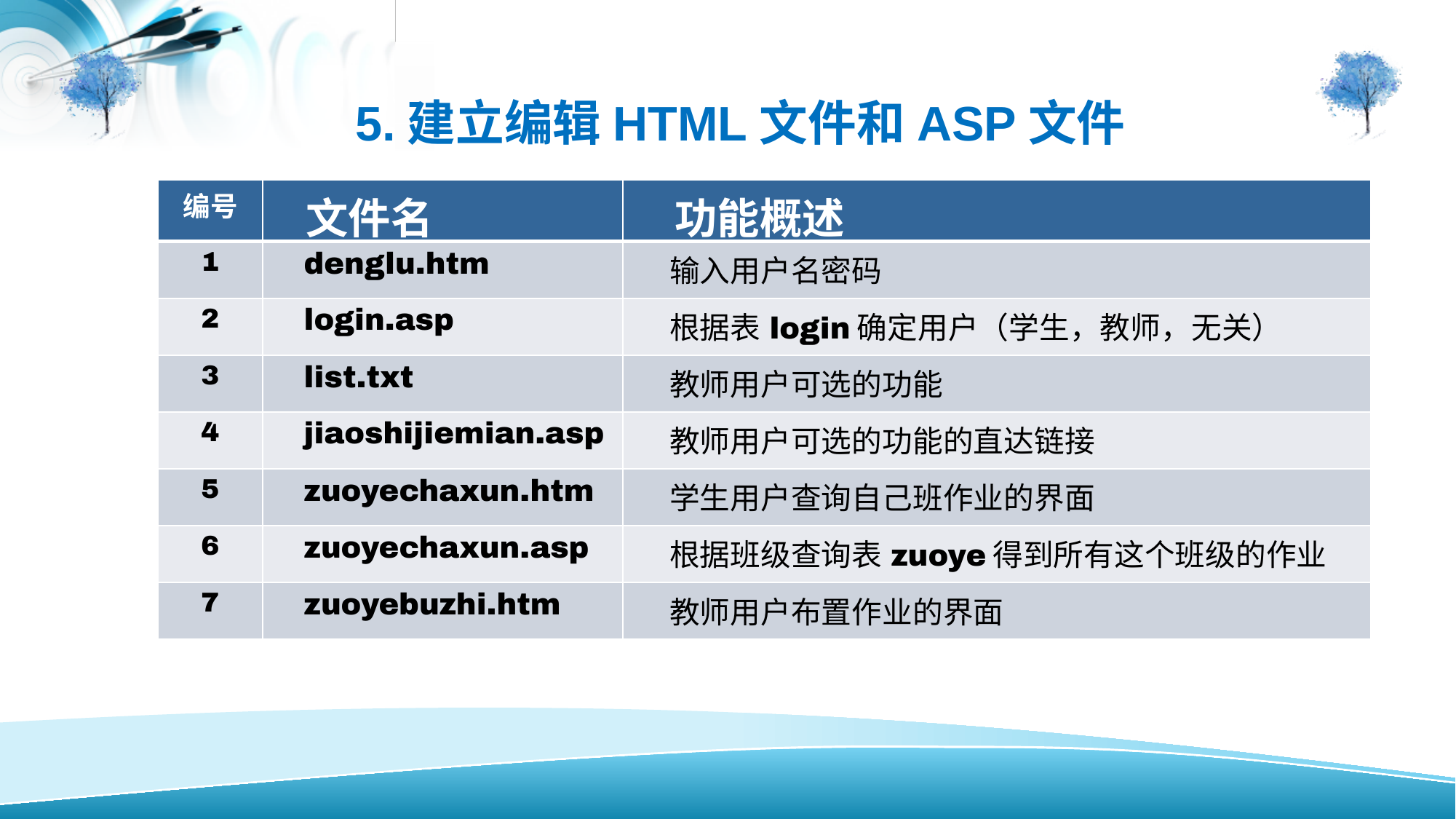

5.建立编辑HTML文件和ASP文件
| 编号 | 文件名 | 功能概述 |
| --- | --- | --- |
| 1 | denglu.htm | 输入用户名密码 |
| 2 | login.asp | 根据表login确定用户（学生，教师，无关） |
| 3 | list.txt | 教师用户可选的功能 |
| 4 | jiaoshijiemian.asp | 教师用户可选的功能的直达链接 |
| 5 | zuoyechaxun.htm | 学生用户查询自己班作业的界面 |
| 6 | zuoyechaxun.asp | 根据班级查询表zuoye得到所有这个班级的作业 |
| 7 | zuoyebuzhi.htm | 教师用户布置作业的界面 |